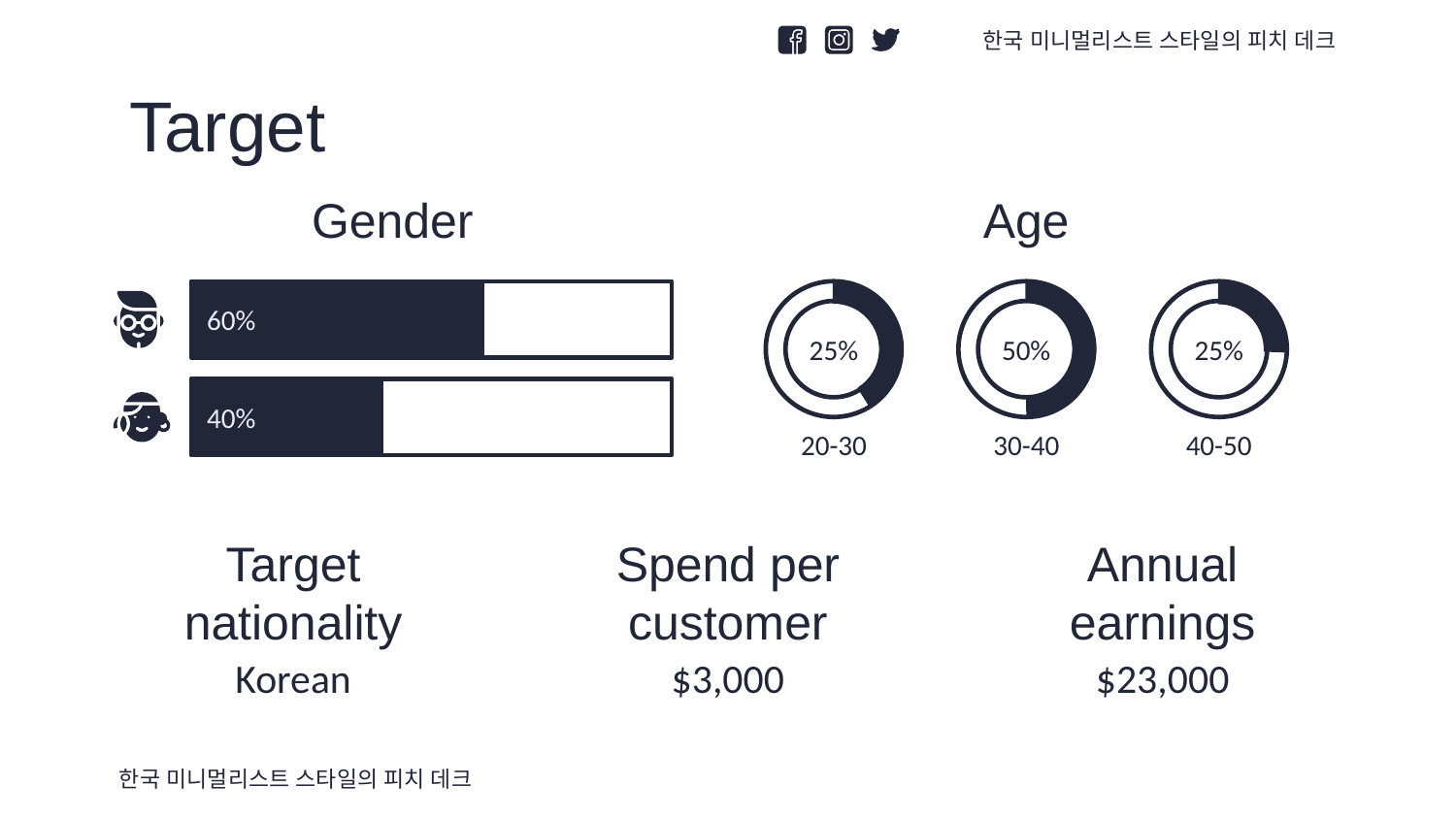

한국 미니멀리스트 스타일의 피치 데크

# Target
Gender
Age

60%

25%
50%
25%

40%

30-40
20-30
40-50
Target nationality
Spend per customer
Annual earnings
Korean
$3,000
$23,000
한국 미니멀리스트 스타일의 피치 데크